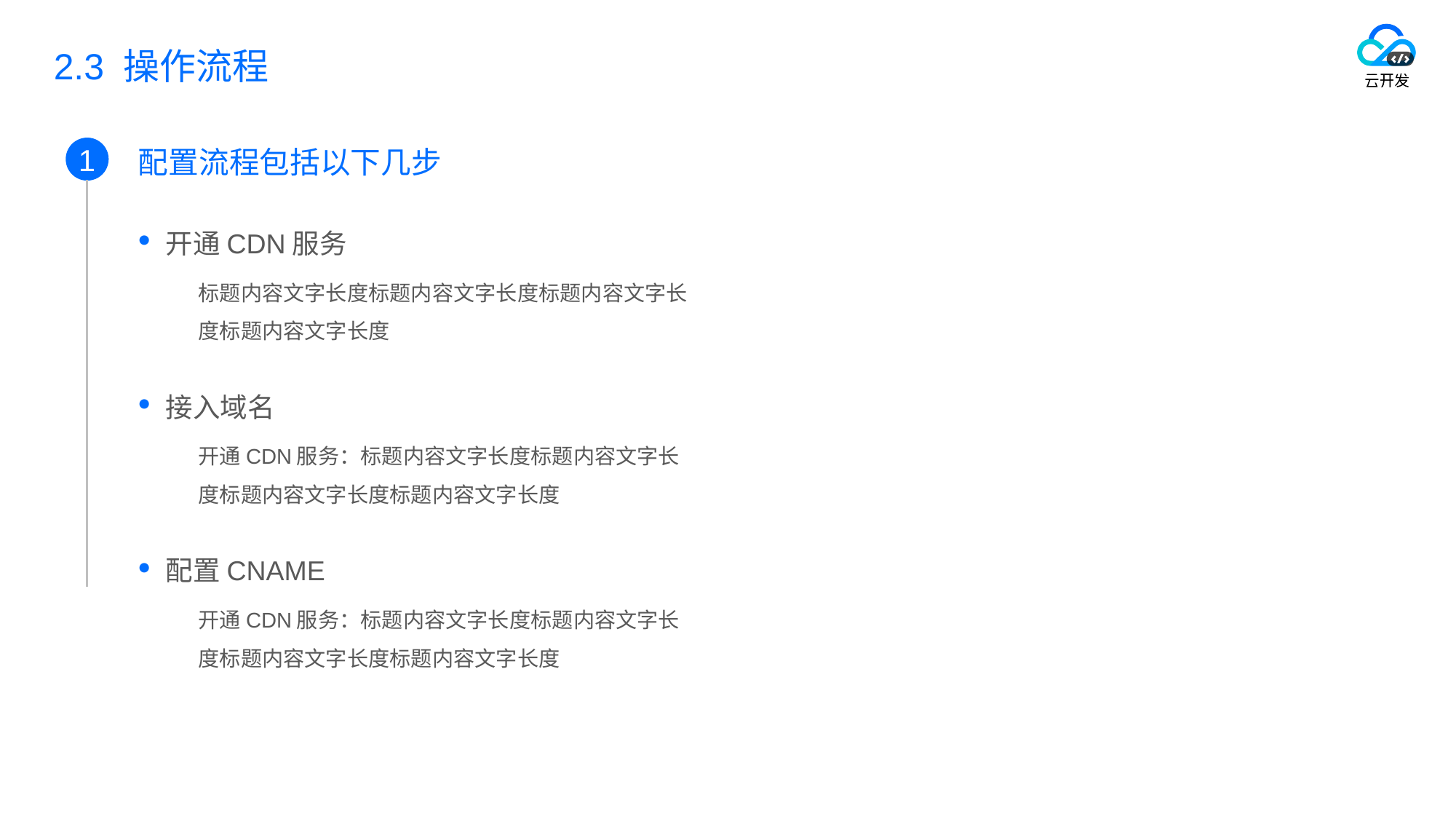

# 2.3 操作流程
配置流程包括以下几步
开通CDN服务
标题内容文字长度标题内容文字长度标题内容文字长度标题内容文字长度
接入域名
开通CDN服务：标题内容文字长度标题内容文字长度标题内容文字长度标题内容文字长度
配置CNAME
开通CDN服务：标题内容文字长度标题内容文字长度标题内容文字长度标题内容文字长度